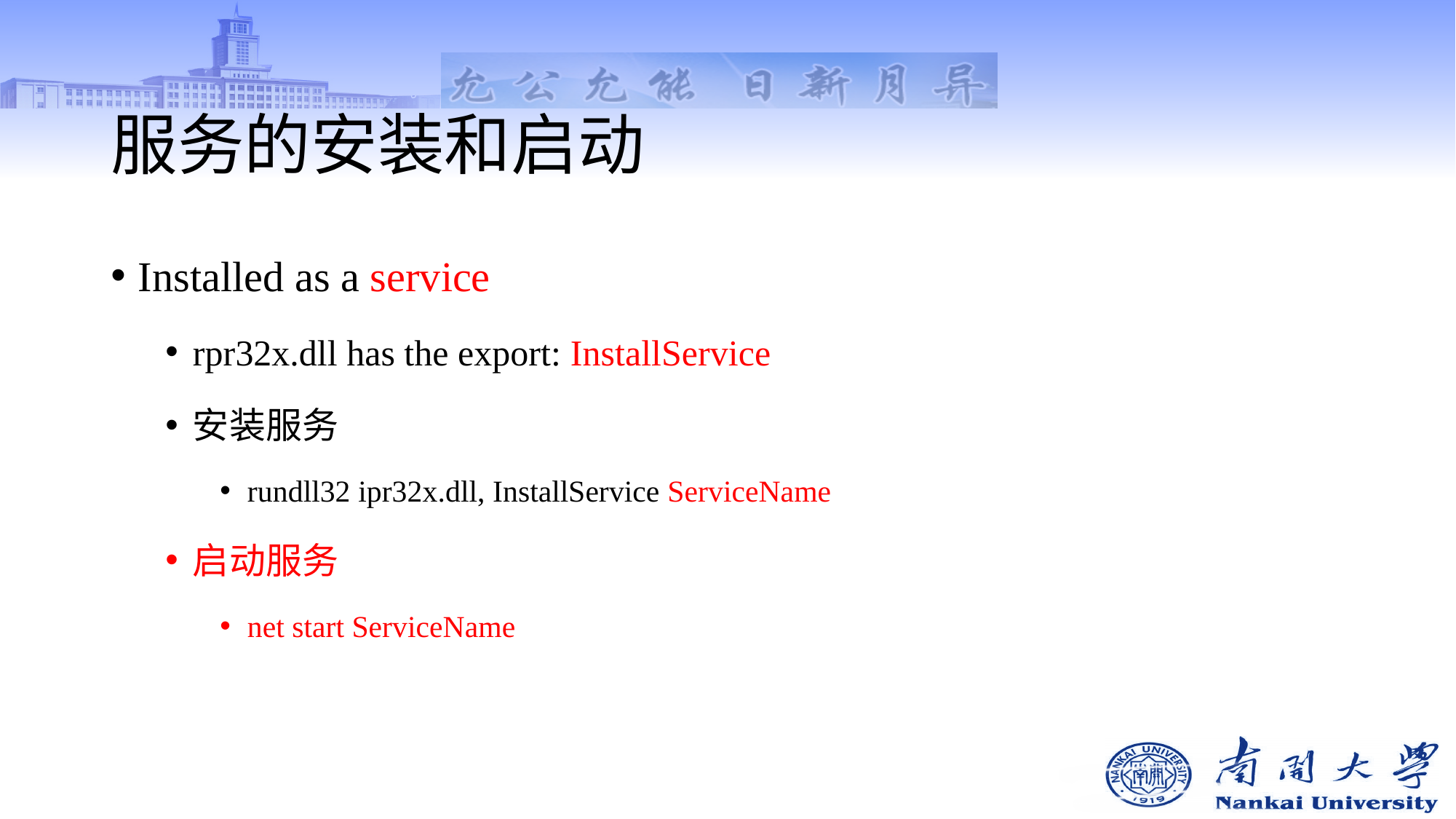

# 服务的安装和启动
Installed as a service
rpr32x.dll has the export: InstallService
安装服务
rundll32 ipr32x.dll, InstallService ServiceName
启动服务
net start ServiceName